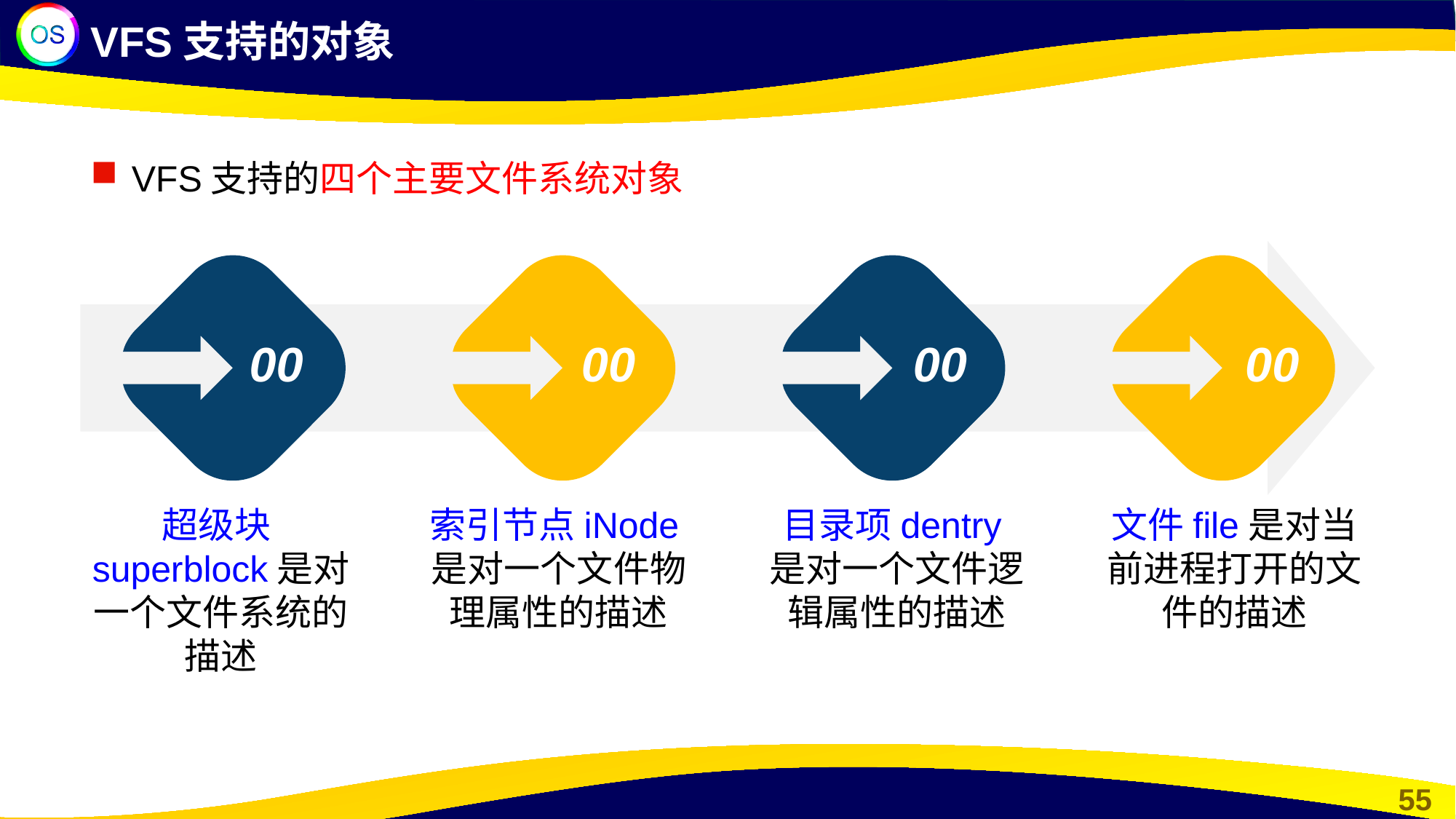

VFS支持的对象
VFS支持的四个主要文件系统对象

00
00
00
00
超级块superblock是对一个文件系统的描述
索引节点iNode是对一个文件物理属性的描述
目录项dentry是对一个文件逻辑属性的描述
文件file是对当前进程打开的文件的描述